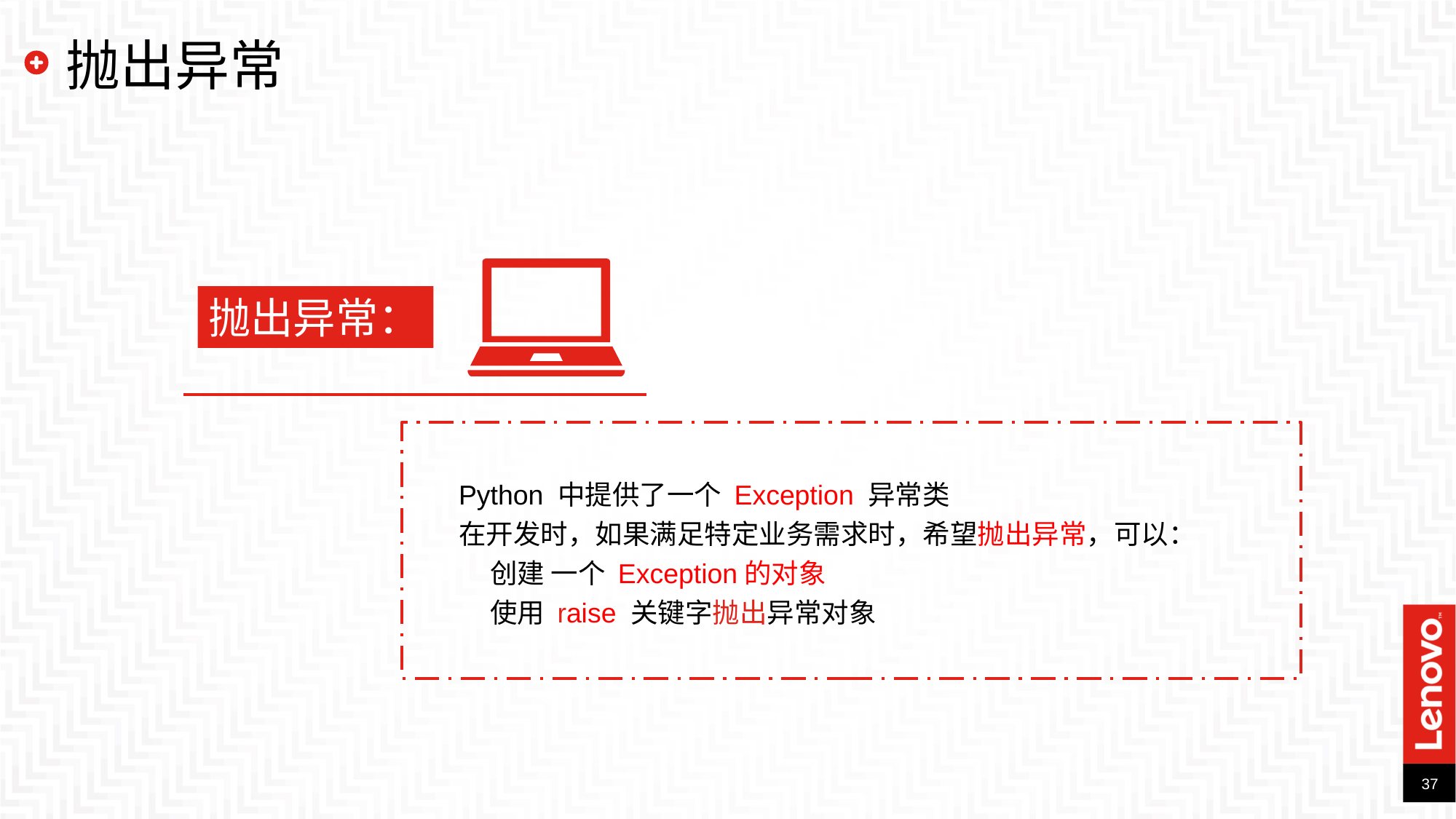

# 抛出异常

抛出异常：

Python 中提供了一个 Exception 异常类
在开发时，如果满足特定业务需求时，希望抛出异常，可以：
    创建 一个 Exception的对象
    使用 raise 关键字抛出异常对象